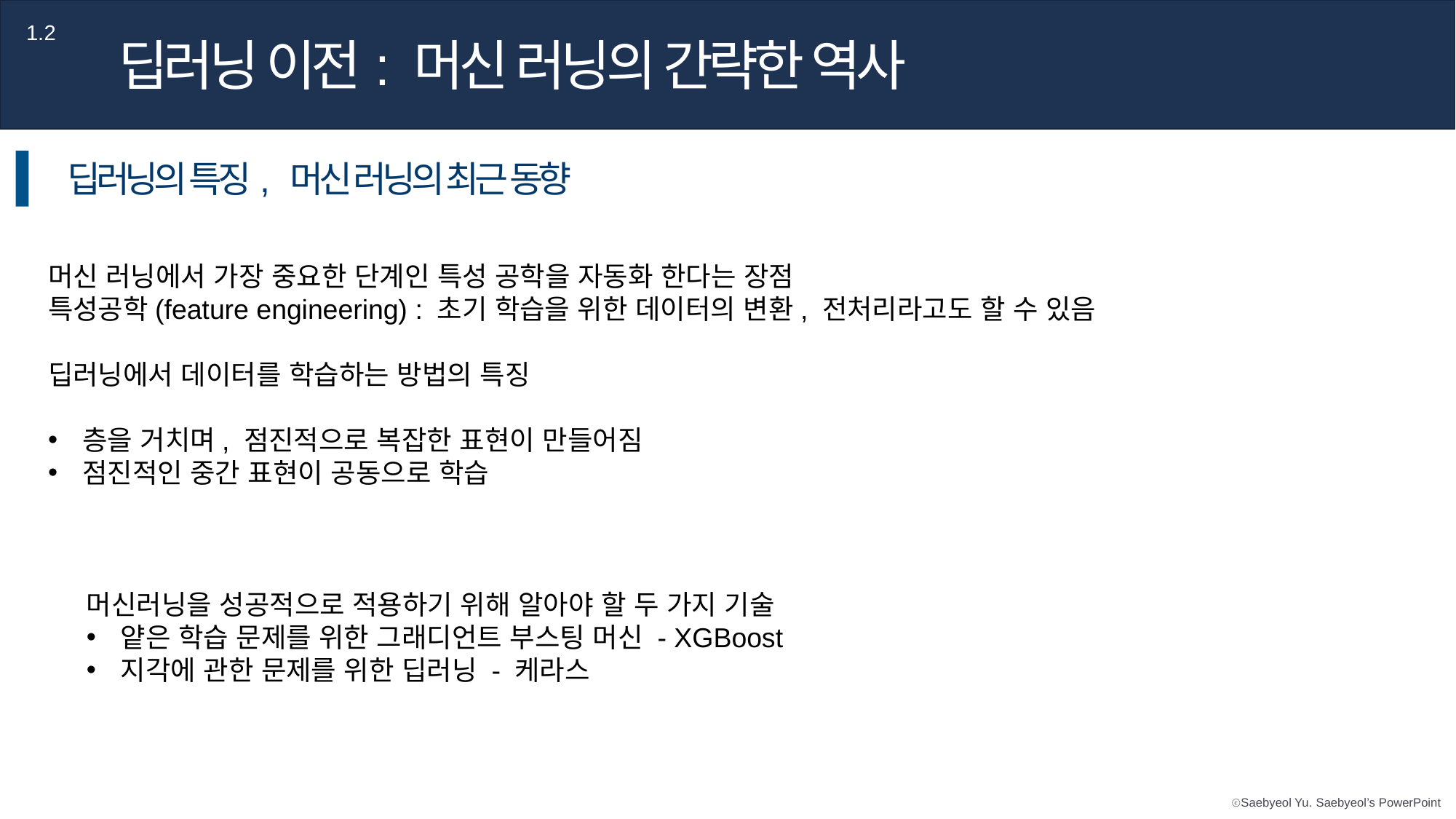

제목을 입력하세요
Part 1,
1.2
딥러닝 이전: 머신 러닝의 간략한 역사
Lorem Ipsum is simply dummy text of the printing and typesetting industry

딥러닝의 특징,  머신 러닝의 최근 동향
머신 러닝에서 가장 중요한 단계인 특성 공학을 자동화 한다는 장점
특성공학(feature engineering) : 초기 학습을 위한 데이터의 변환, 전처리라고도 할 수 있음

딥러닝에서 데이터를 학습하는 방법의 특징

층을 거치며, 점진적으로 복잡한 표현이 만들어짐
점진적인 중간 표현이 공동으로 학습

머신러닝을 성공적으로 적용하기 위해 알아야 할 두 가지 기술
얕은 학습 문제를 위한 그래디언트 부스팅 머신 - XGBoost
지각에 관한 문제를 위한 딥러닝 - 케라스